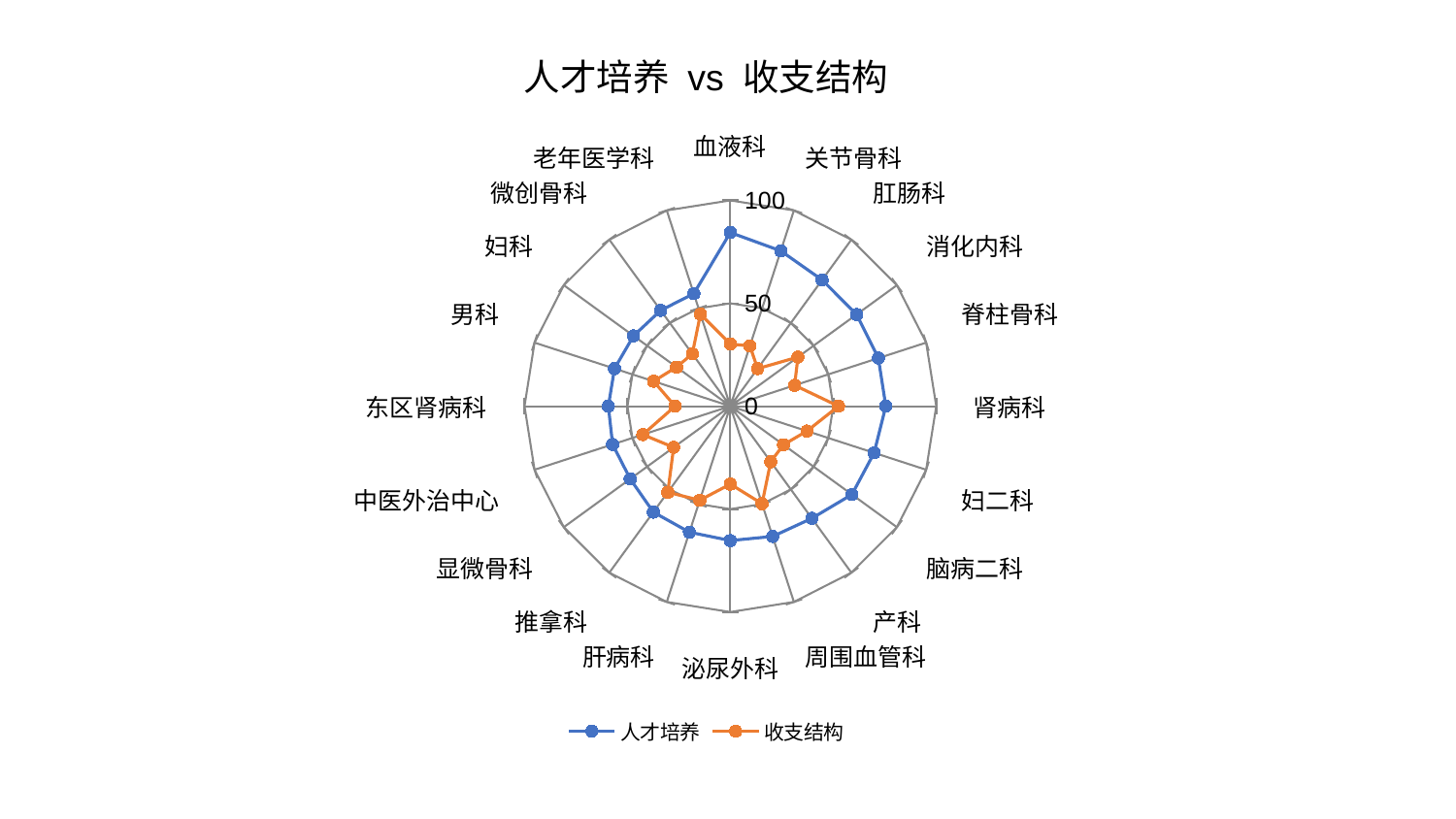

### Chart: 人才培养 vs 收支结构

| Category | 人才培养 | 收支结构 |
|---|---|---|
| 血液科 | 84.37218218112245 | 30.21920240011044 |
| 关节骨科 | 79.34434141451804 | 30.771292016358903 |
| 肛肠科 | 75.83685414687592 | 22.55869909999765 |
| 消化内科 | 75.8283273258149 | 40.59479625916648 |
| 脊柱骨科 | 75.6007883653566 | 32.83897982649315 |
| 肾病科 | 75.50771437373781 | 52.53277941548031 |
| 妇二科 | 73.432106539045 | 39.15038774559415 |
| 脑病二科 | 73.00667005358784 | 31.89032998007809 |
| 产科 | 67.36976872866934 | 33.38212237940473 |
| 周围血管科 | 66.54192121287763 | 49.8436470065473 |
| 泌尿外科 | 65.29946907657724 | 37.87724265232299 |
| 肝病科 | 64.37488780134093 | 48.05111930988665 |
| 推拿科 | 63.654285720355354 | 51.69332958361699 |
| 显微骨科 | 60.146203379238976 | 34.041806686347435 |
| 中医外治中心 | 60.137255062551105 | 44.70570360209364 |
| 东区肾病科 | 59.26843856128114 | 26.862256049172846 |
| 男科 | 59.169167624336474 | 39.20425373210184 |
| 妇科 | 58.13871275783331 | 32.315113572028864 |
| 微创骨科 | 57.55171141744241 | 31.447907633834518 |
| 老年医学科 | 57.48499673050418 | 47.028368422310585 |
92